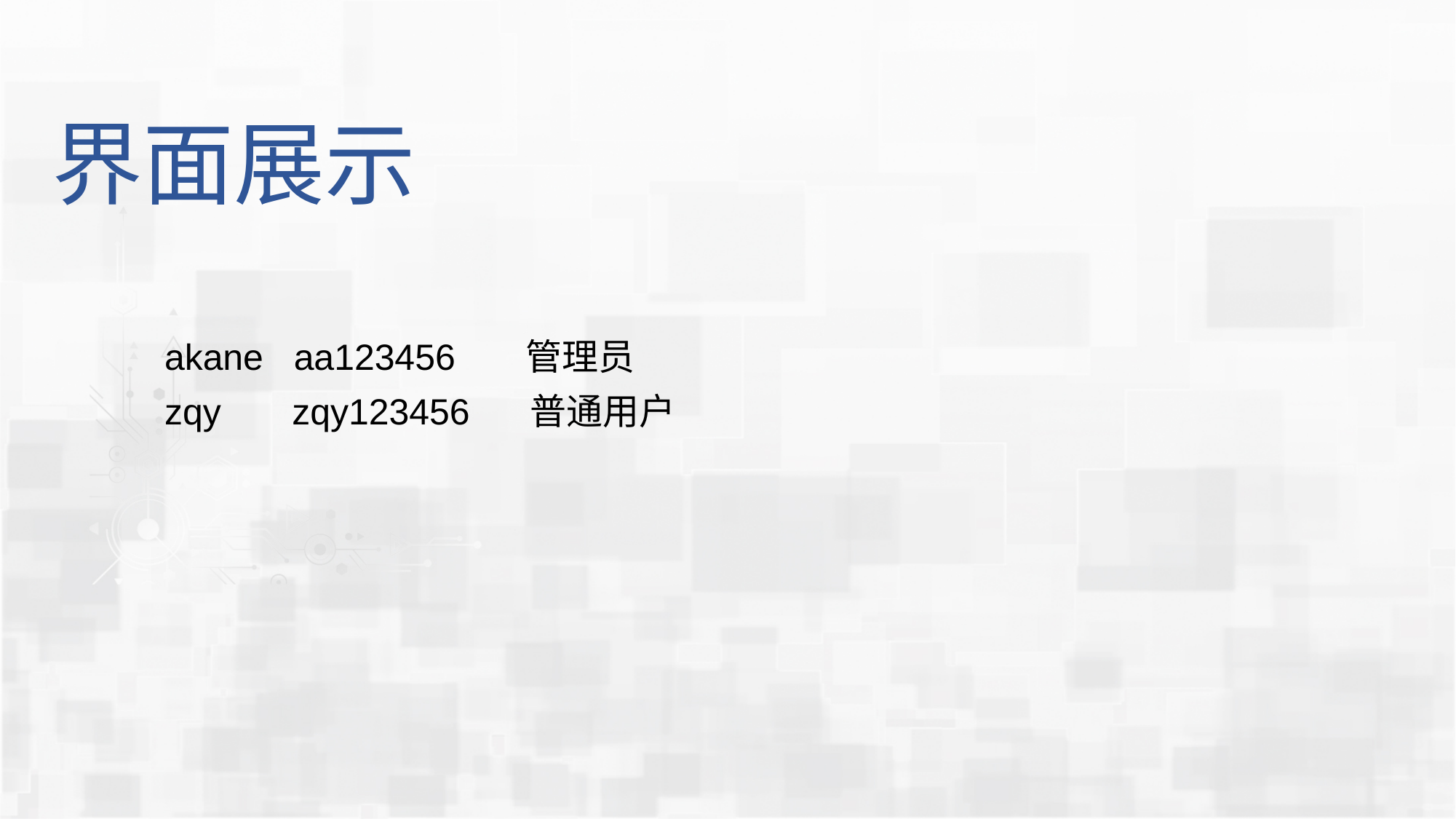

# 界面展示
akane   aa123456      管理员
zqy       zqy123456     普通用户